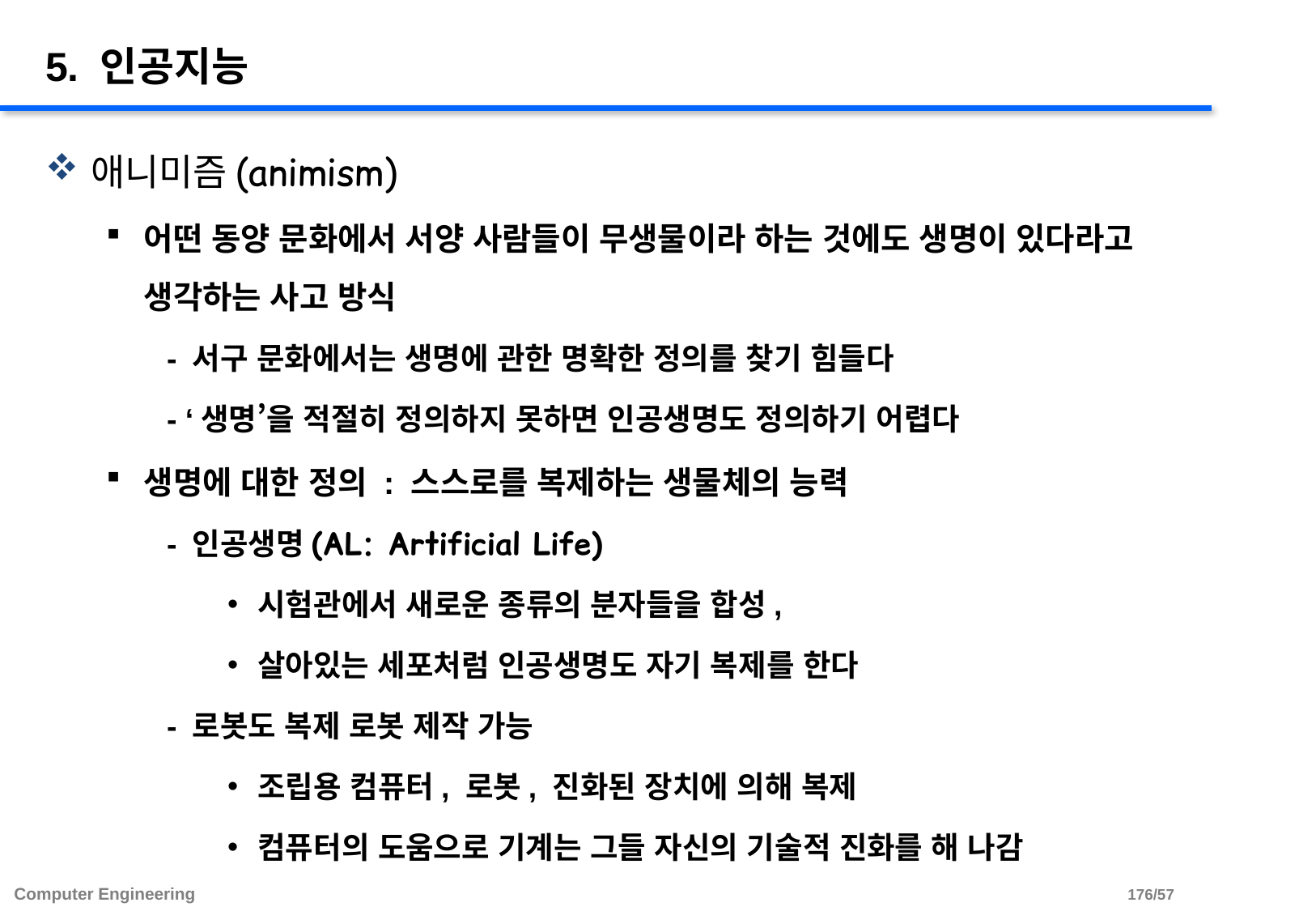

# 5. 인공지능
애니미즘(animism)
어떤 동양 문화에서 서양 사람들이 무생물이라 하는 것에도 생명이 있다라고 생각하는 사고 방식
- 서구 문화에서는 생명에 관한 명확한 정의를 찾기 힘들다
- ‘생명’을 적절히 정의하지 못하면 인공생명도 정의하기 어렵다
생명에 대한 정의 : 스스로를 복제하는 생물체의 능력
- 인공생명(AL: Artificial Life)
시험관에서 새로운 종류의 분자들을 합성,
살아있는 세포처럼 인공생명도 자기 복제를 한다
- 로봇도 복제 로봇 제작 가능
조립용 컴퓨터, 로봇, 진화된 장치에 의해 복제
컴퓨터의 도움으로 기계는 그들 자신의 기술적 진화를 해 나감